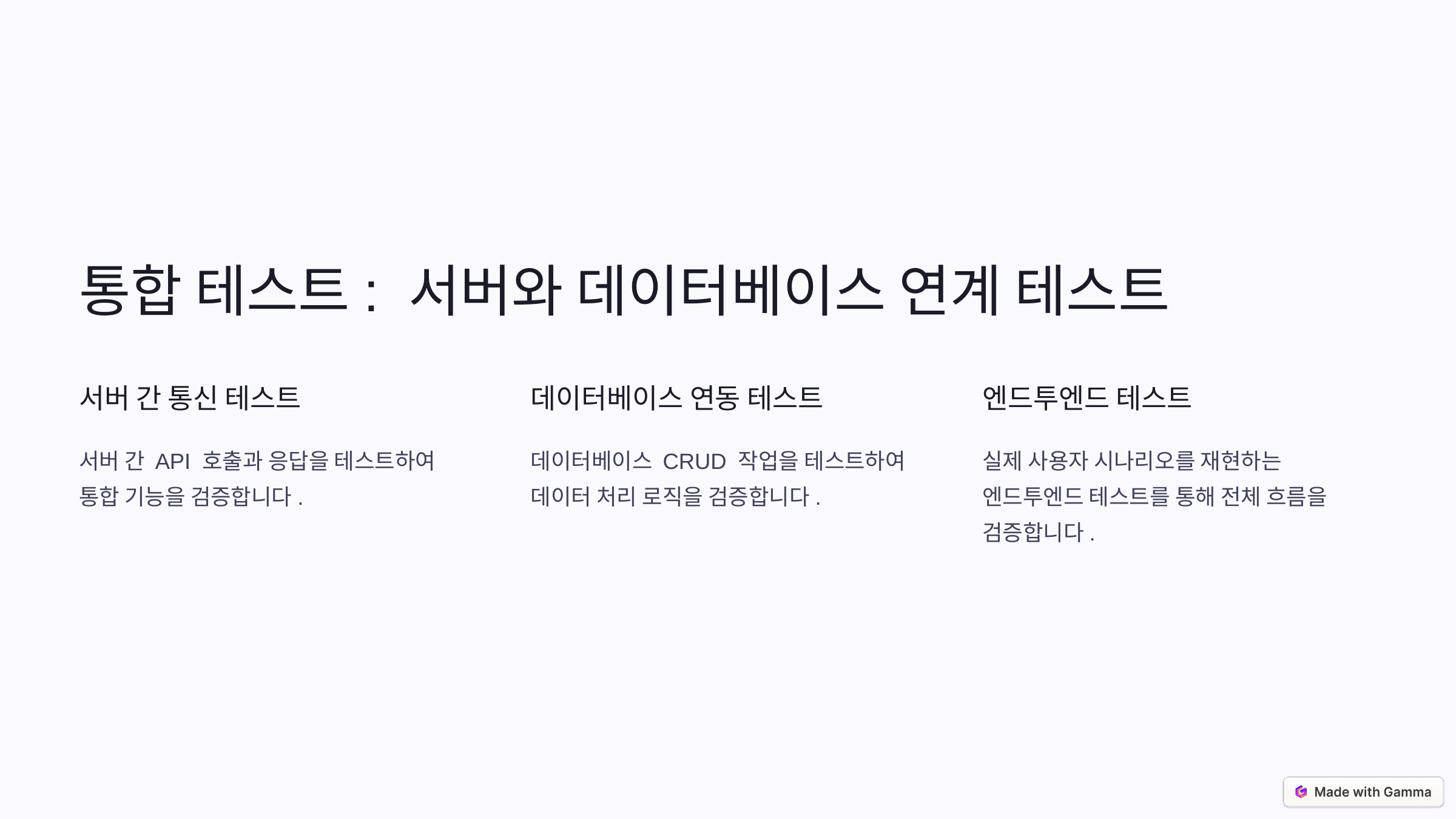

통합 테스트: 서버와 데이터베이스 연계 테스트
서버 간 통신 테스트
데이터베이스 연동 테스트
엔드투엔드 테스트
서버 간 API 호출과 응답을 테스트하여 통합 기능을 검증합니다.
데이터베이스 CRUD 작업을 테스트하여 데이터 처리 로직을 검증합니다.
실제 사용자 시나리오를 재현하는 엔드투엔드 테스트를 통해 전체 흐름을 검증합니다.